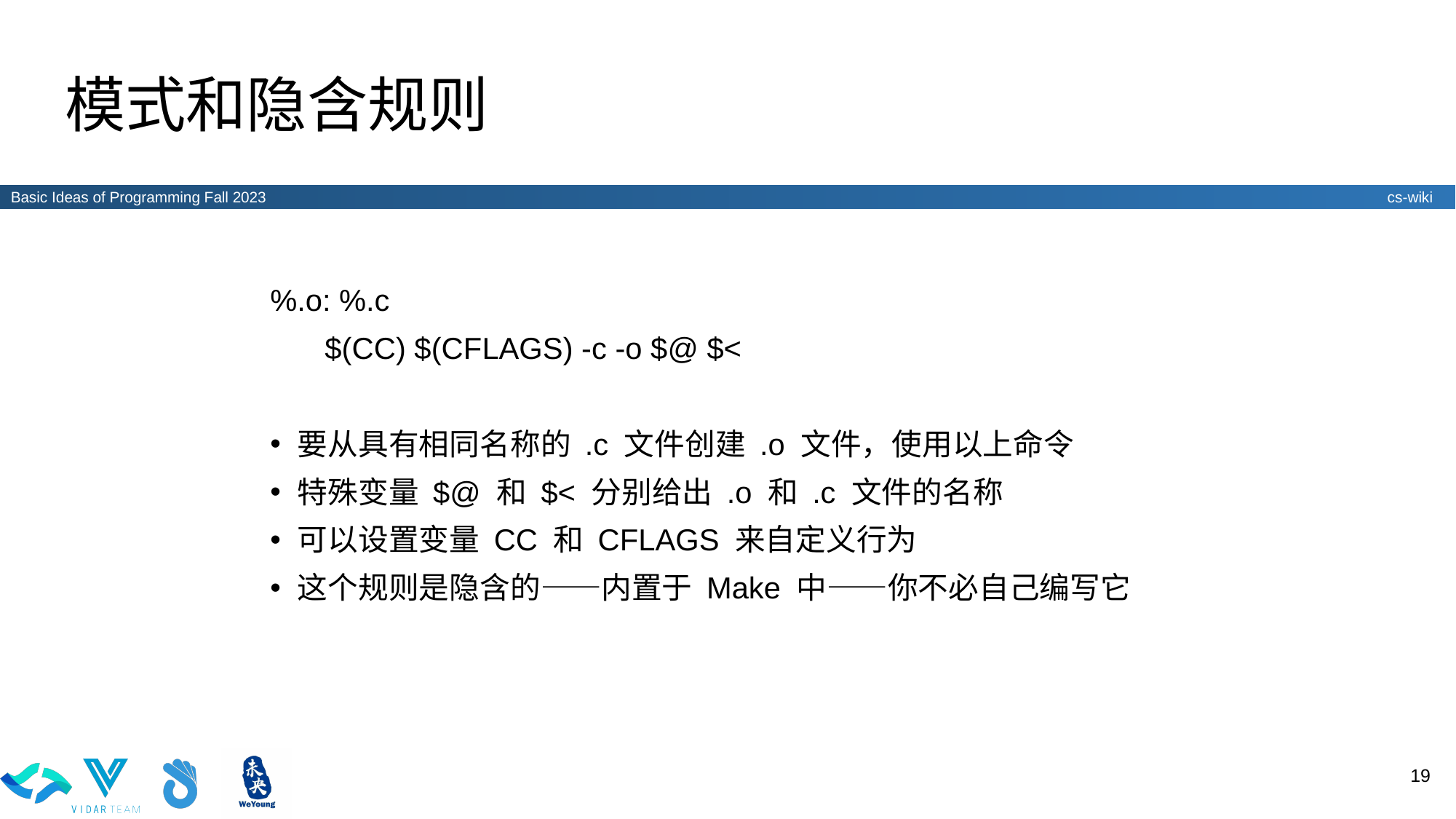

# 模式和隐含规则
%.o: %.c
$(CC) $(CFLAGS) -c -o $@ $<

要从具有相同名称的 .c 文件创建 .o 文件，使用以上命令
特殊变量 $@ 和 $< 分别给出 .o 和 .c 文件的名称
可以设置变量 CC 和 CFLAGS 来自定义行为
这个规则是隐含的——内置于 Make 中——你不必自己编写它